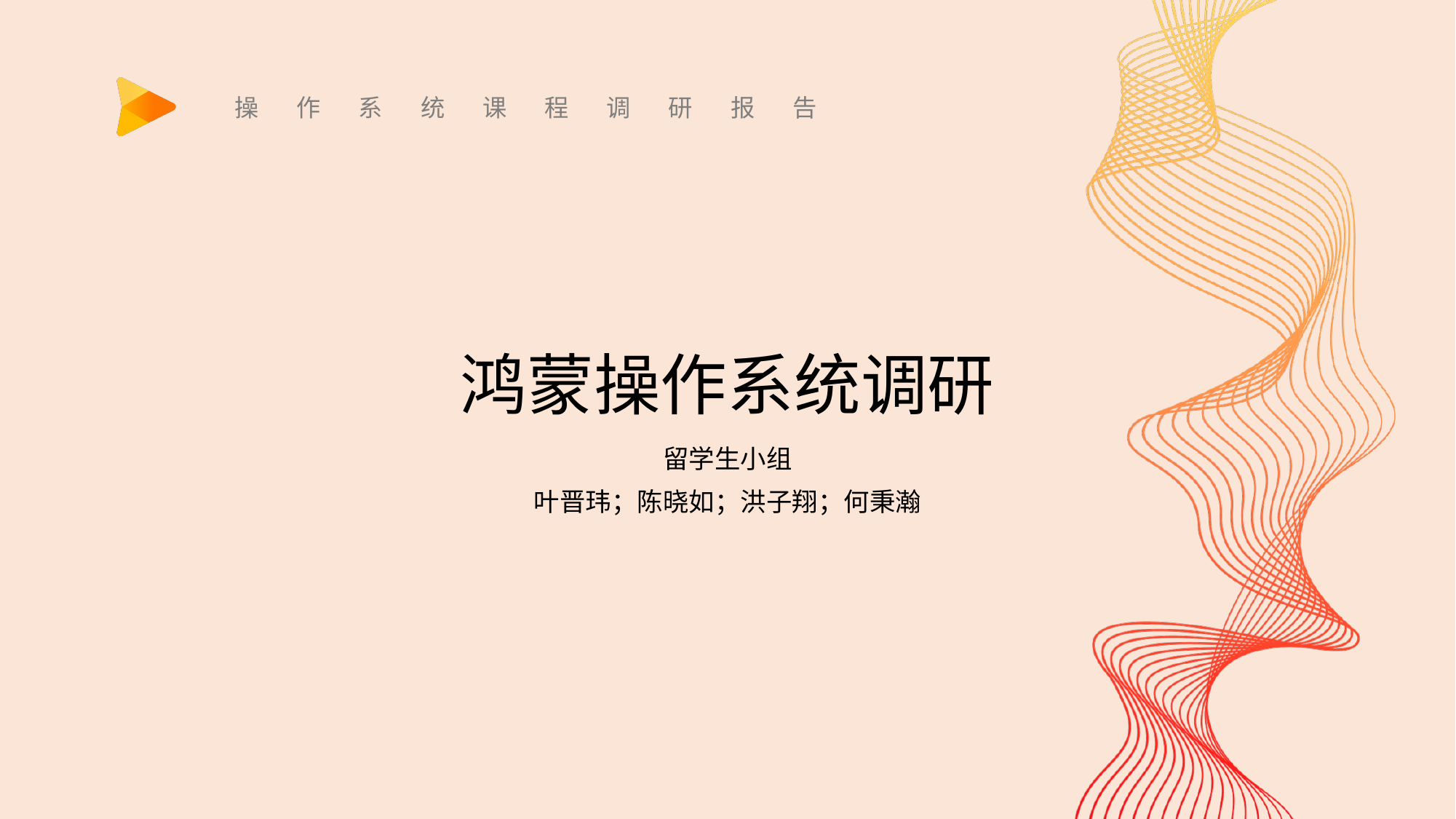

操作系统课程调研报告
鸿蒙操作系统调研
留学生小组
叶晋玮；陈晓如；洪子翔；何秉瀚